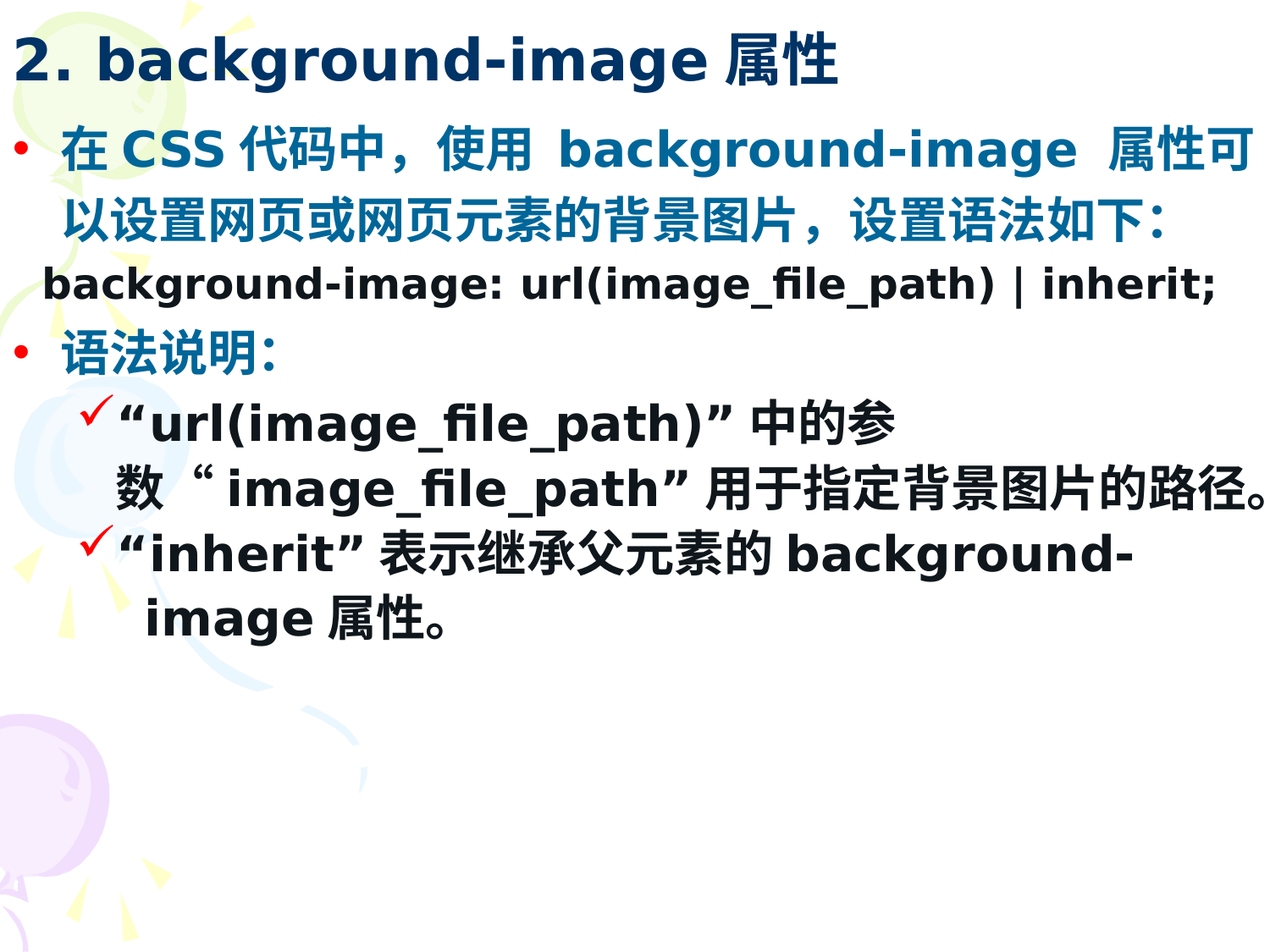

# 2. background-image属性
在CSS代码中，使用 background-image 属性可以设置网页或网页元素的背景图片，设置语法如下：
  background-image: url(image_file_path) | inherit;
语法说明：
“url(image_file_path)”中的参数“image_file_path”用于指定背景图片的路径。
“inherit”表示继承父元素的background-
    image属性。